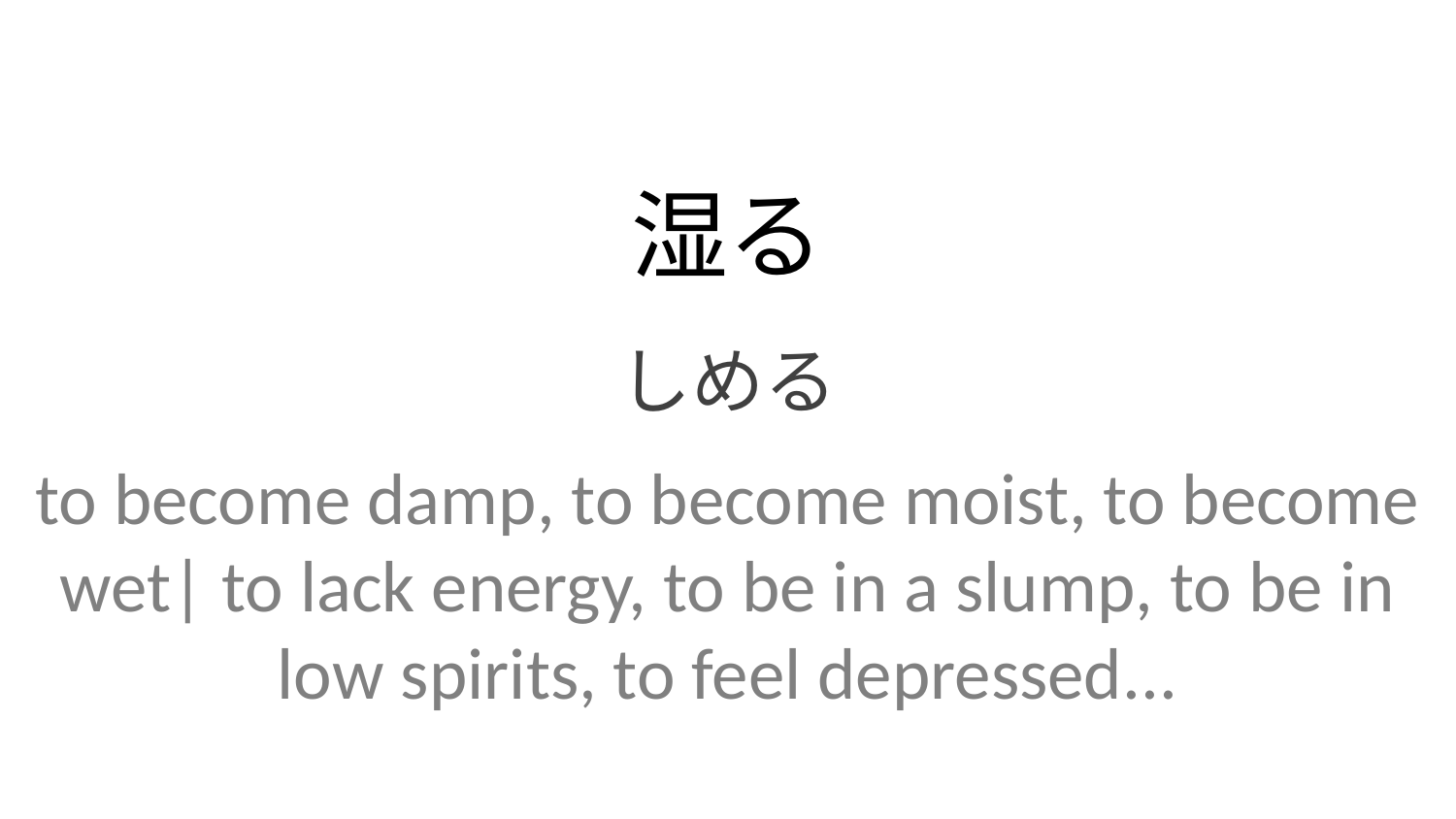

湿る

しめる
to become damp, to become moist, to become wet| to lack energy, to be in a slump, to be in low spirits, to feel depressed...